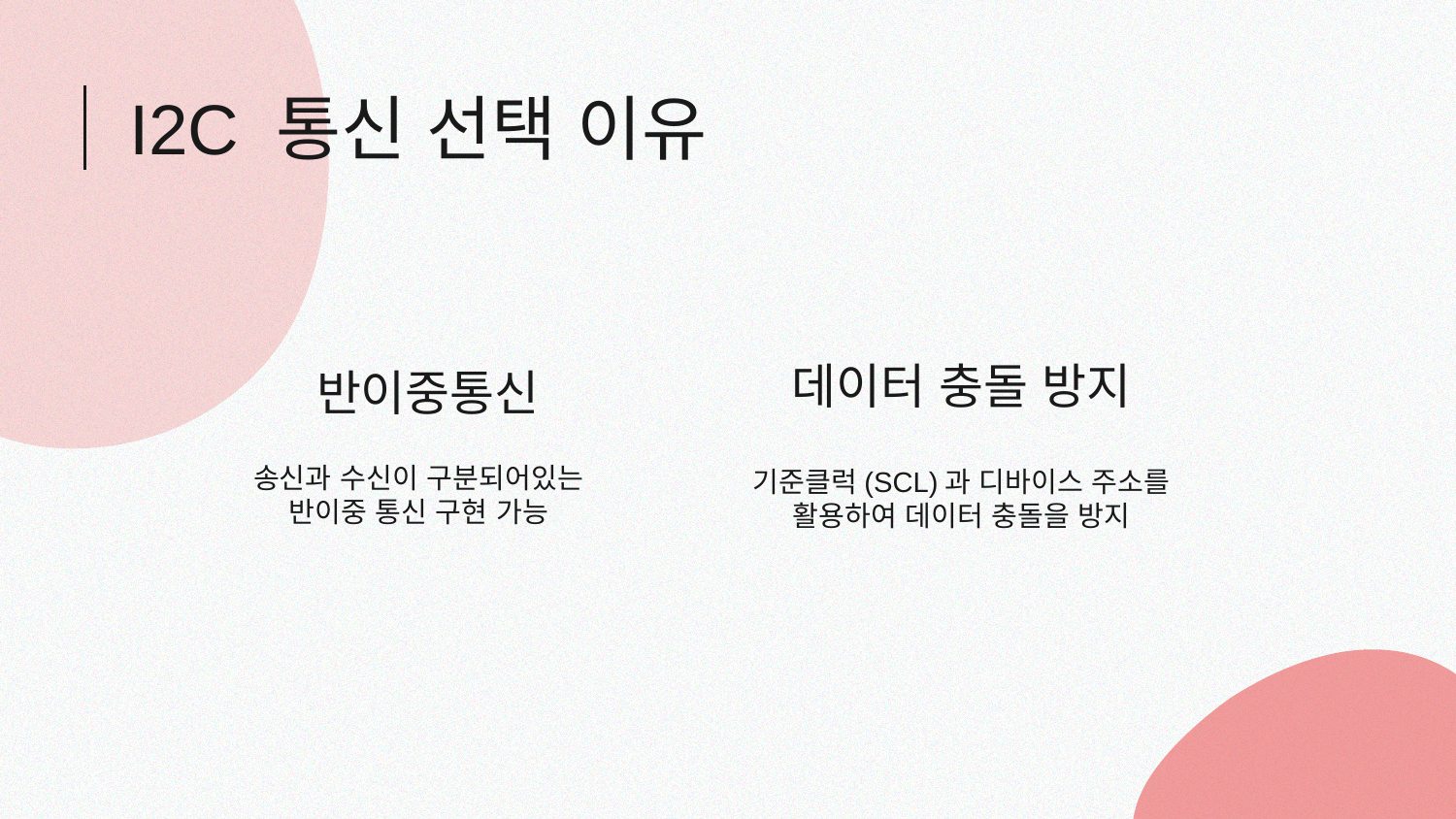

I2C 통신 선택 이유
데이터 충돌 방지
# 반이중통신
송신과 수신이 구분되어있는 반이중 통신 구현 가능
기준클럭(SCL)과 디바이스 주소를 활용하여 데이터 충돌을 방지